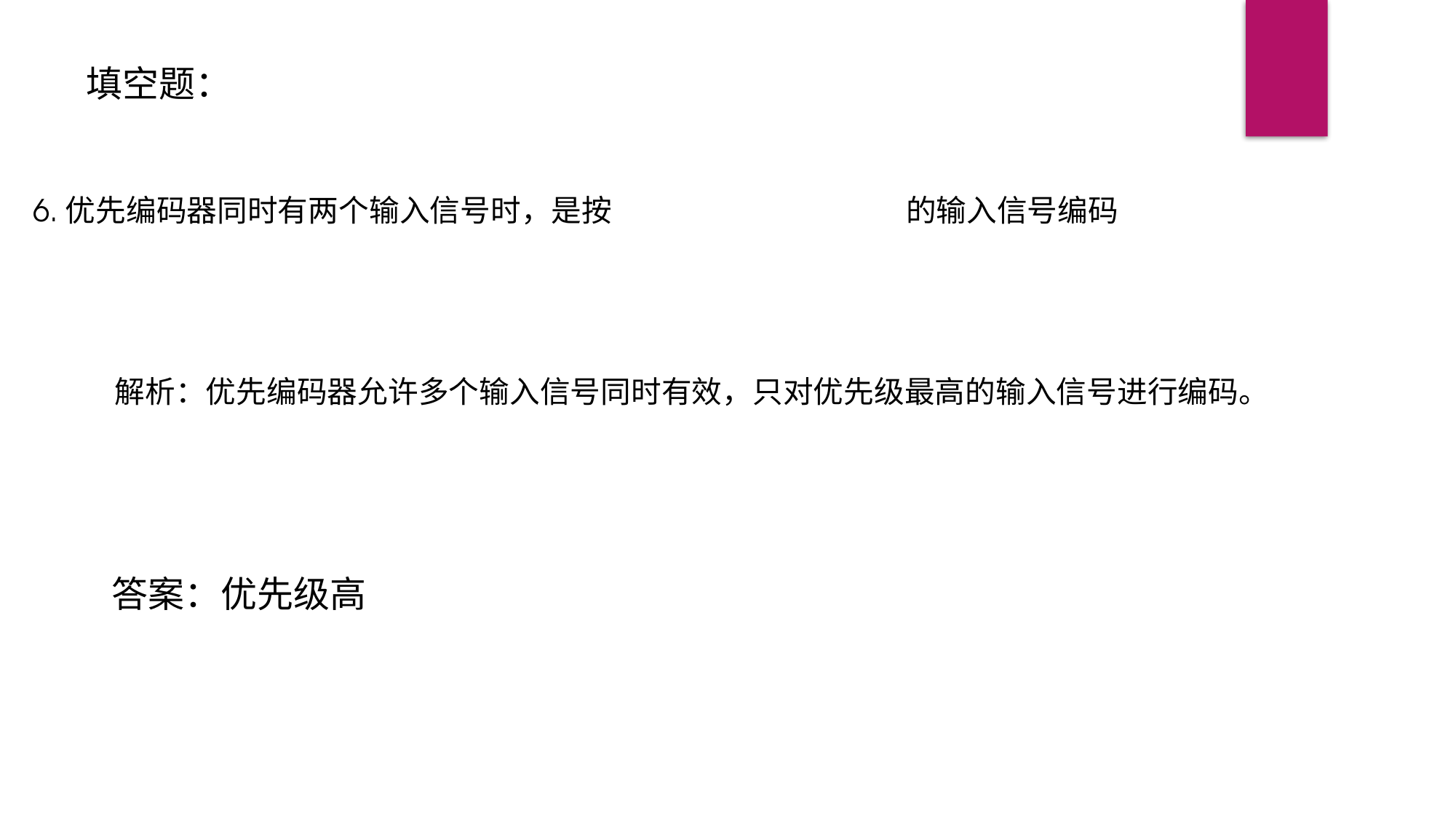

填空题：
6.优先编码器同时有两个输入信号时，是按			的输入信号编码
解析：优先编码器允许多个输⼊信号同时有效，只对优先级最⾼的输⼊信号进⾏编码。
答案：优先级高